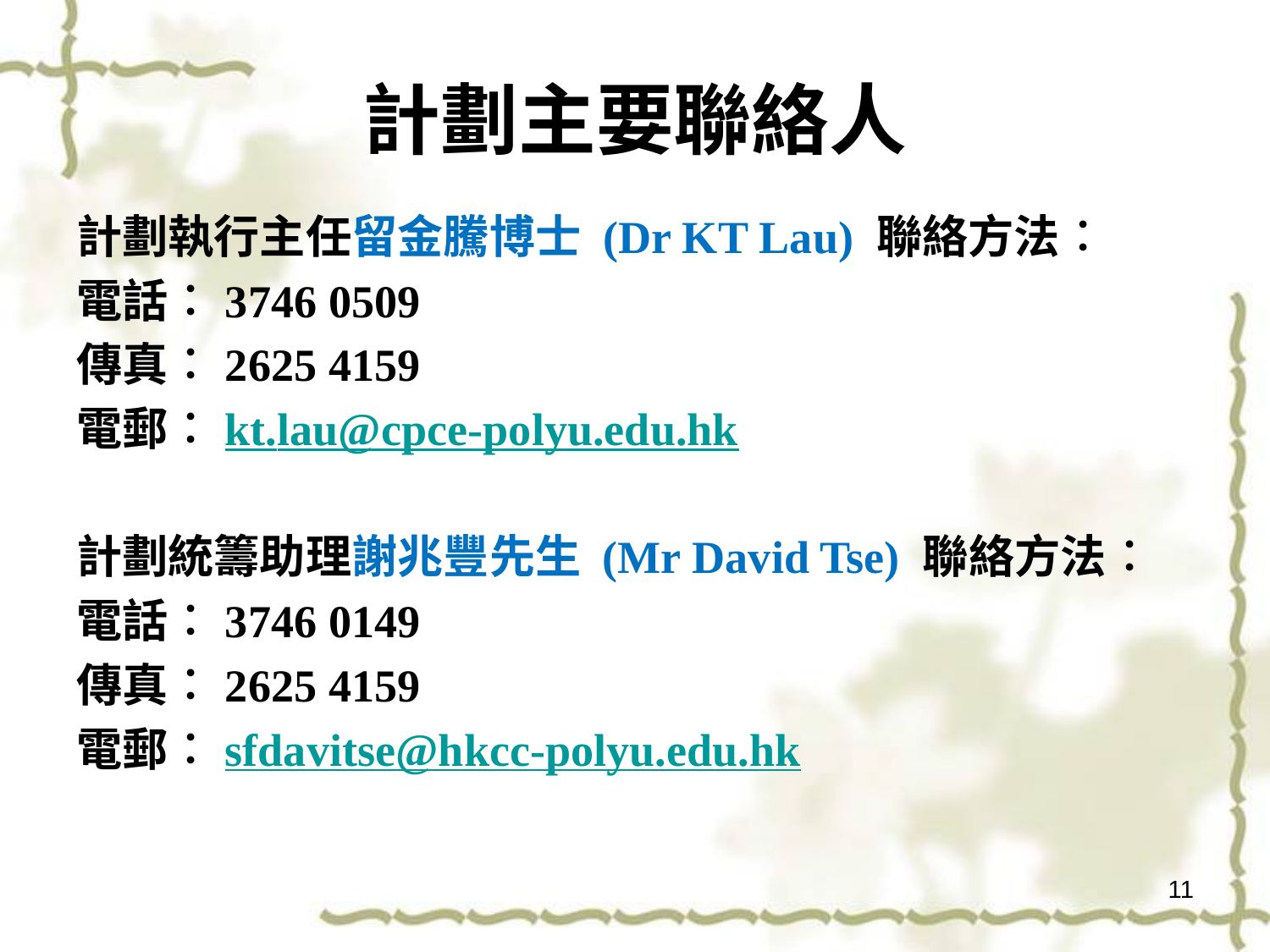

# 計劃主要聯絡人
計劃執行主任留金騰博士 (Dr KT Lau) 聯絡方法︰
電話︰3746 0509
傳真︰2625 4159
電郵︰kt.lau@cpce-polyu.edu.hk

計劃統籌助理謝兆豐先生 (Mr David Tse) 聯絡方法︰
電話︰3746 0149
傳真︰2625 4159
電郵︰sfdavitse@hkcc-polyu.edu.hk

11